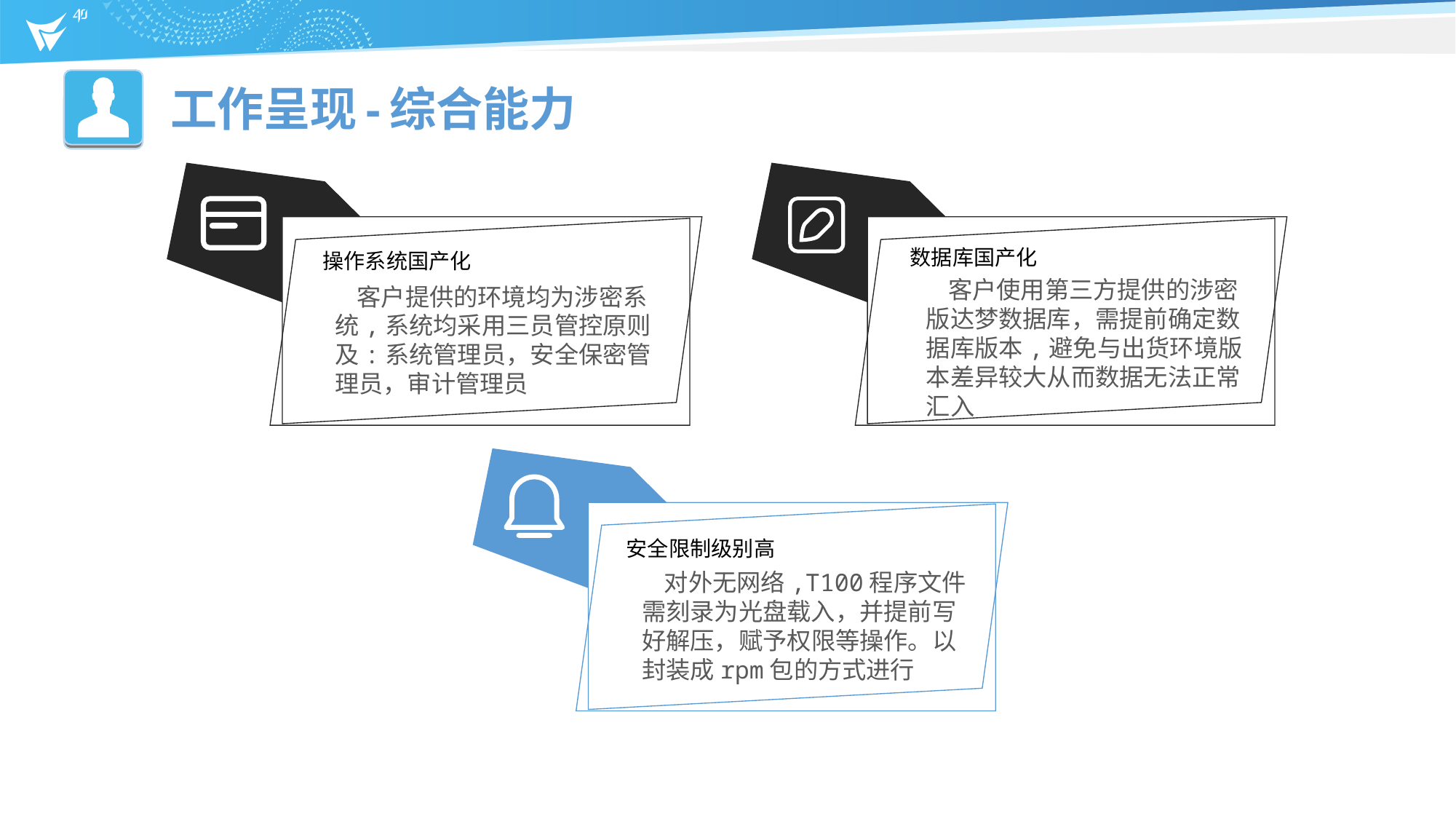

工作呈现-综合能力

数据库国产化
操作系统国产化
   客户使用第三方提供的涉密版达梦数据库，需提前确定数据库版本,避免与出货环境版本差异较大从而数据无法正常汇入
   客户提供的环境均为涉密系统,系统均采用三员管控原则及:系统管理员，安全保密管理员，审计管理员

安全限制级别高
   对外无网络,T100程序文件需刻录为光盘载入，并提前写好解压，赋予权限等操作。以封装成rpm包的方式进行